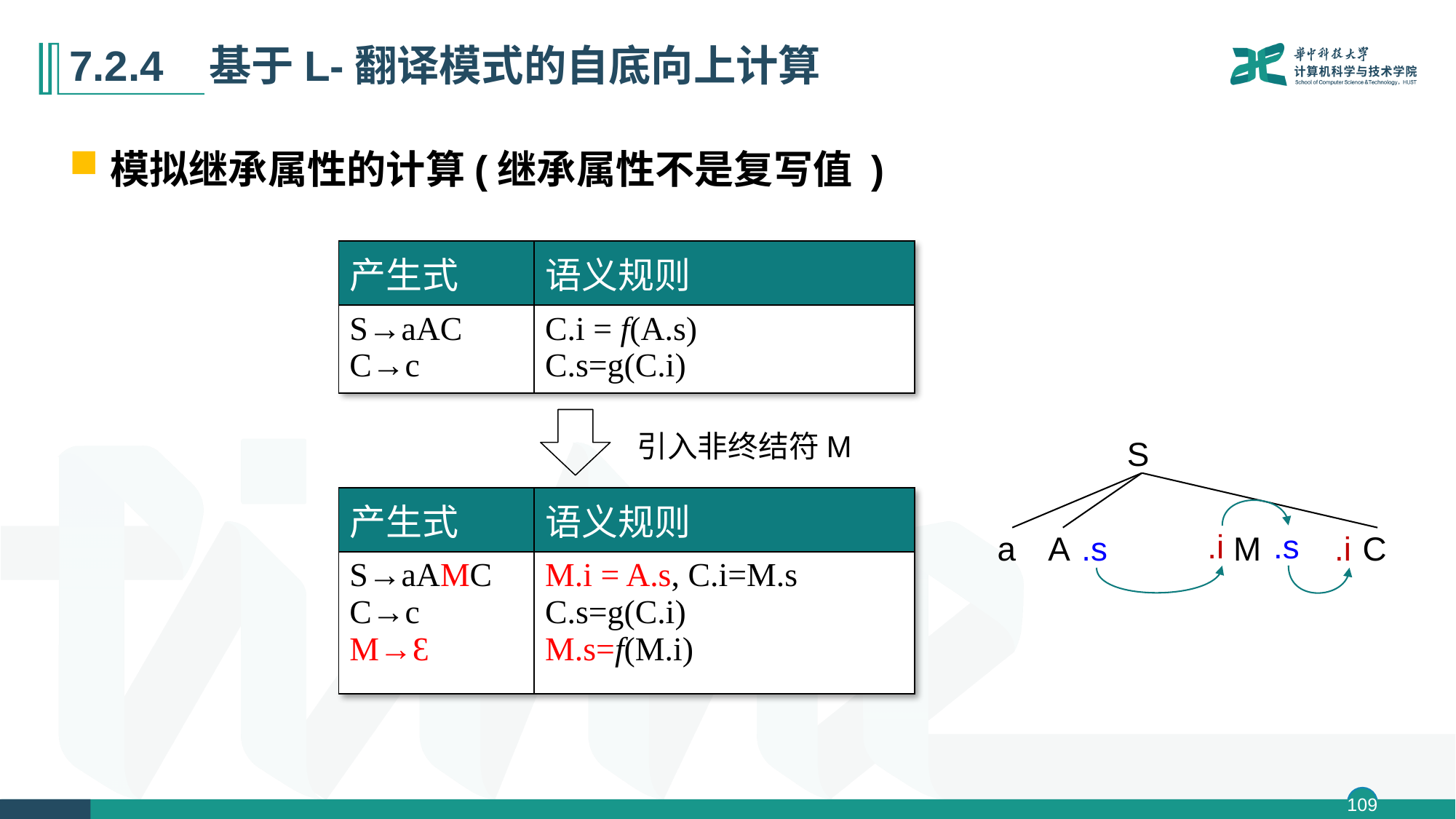

# 7.2.4   基于L-翻译模式的自底向上计算
模拟继承属性的计算(继承属性不是复写值 )

| 产生式 | 语义规则 |
| --- | --- |
| S→aAC C→c | C.i = f(A.s) C.s=g(C.i) |

引入非终结符M
S
.s
.i
M
a
A
.s
.i
C
| 产生式 | 语义规则 |
| --- | --- |
| S→aAMC C→c M→Ɛ | M.i = A.s, C.i=M.s C.s=g(C.i) M.s=f(M.i) |